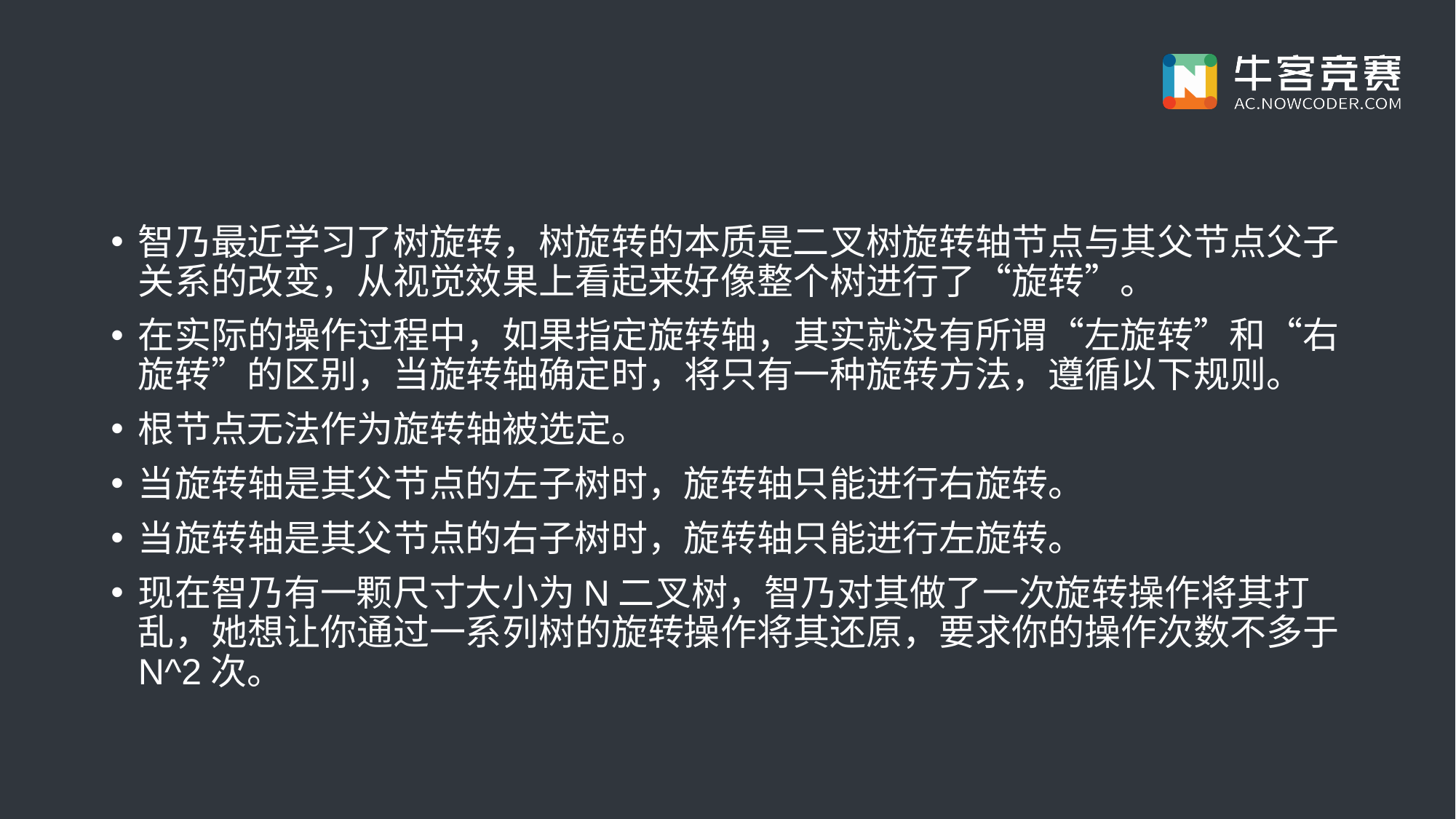

#
智乃最近学习了树旋转，树旋转的本质是二叉树旋转轴节点与其父节点父子关系的改变，从视觉效果上看起来好像整个树进行了“旋转”。
在实际的操作过程中，如果指定旋转轴，其实就没有所谓“左旋转”和“右旋转”的区别，当旋转轴确定时，将只有一种旋转方法，遵循以下规则。
根节点无法作为旋转轴被选定。
当旋转轴是其父节点的左子树时，旋转轴只能进行右旋转。
当旋转轴是其父节点的右子树时，旋转轴只能进行左旋转。
现在智乃有一颗尺寸大小为N二叉树，智乃对其做了一次旋转操作将其打乱，她想让你通过一系列树的旋转操作将其还原，要求你的操作次数不多于N^2次。